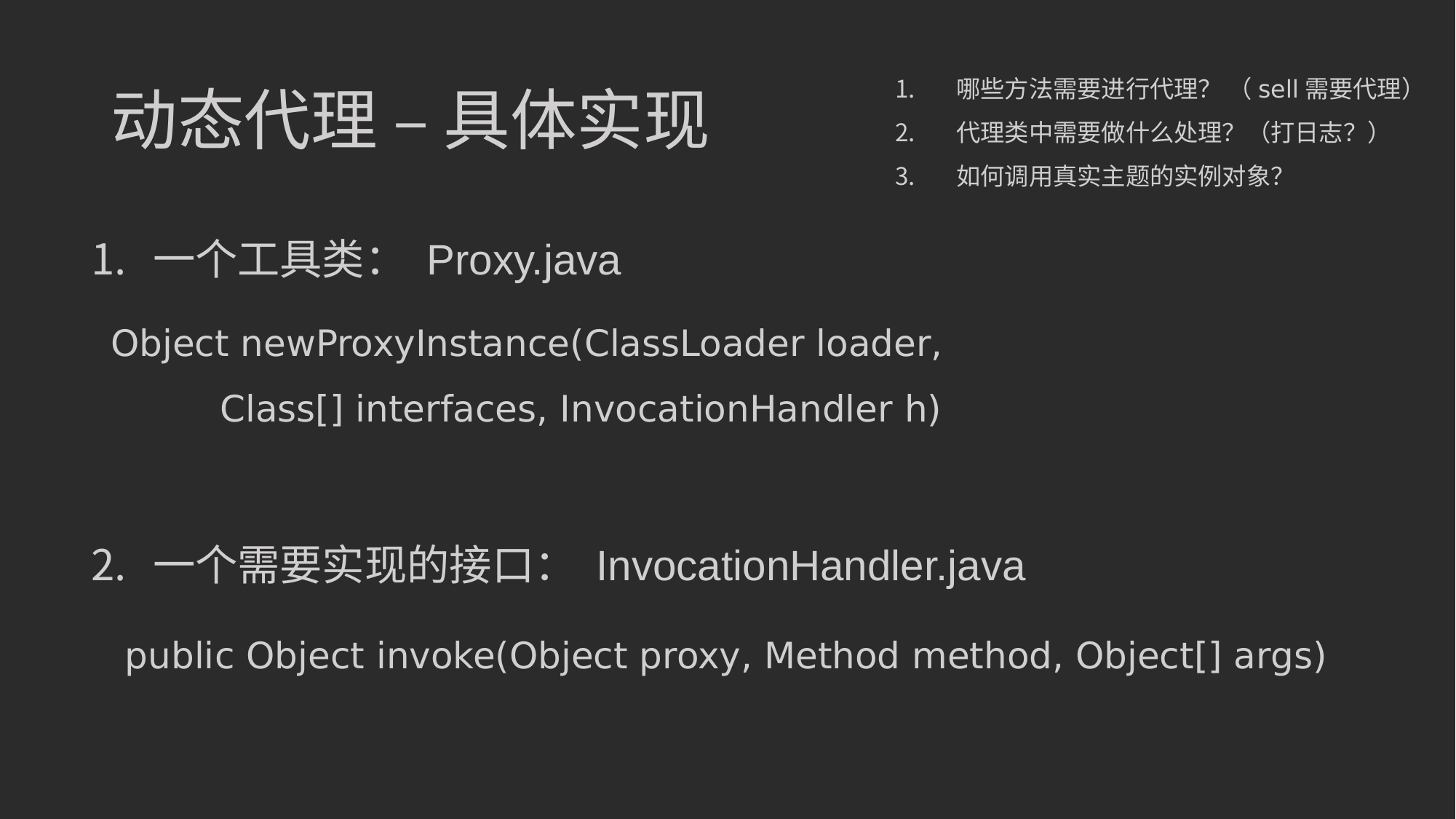

# 动态代理 – 具体实现
哪些方法需要进行代理？ （sell需要代理）
代理类中需要做什么处理？（打日志？）
如何调用真实主题的实例对象？
一个工具类： Proxy.java

一个需要实现的接口： InvocationHandler.java
Object newProxyInstance(ClassLoader loader,
	Class[] interfaces, InvocationHandler h)
public Object invoke(Object proxy, Method method, Object[] args)